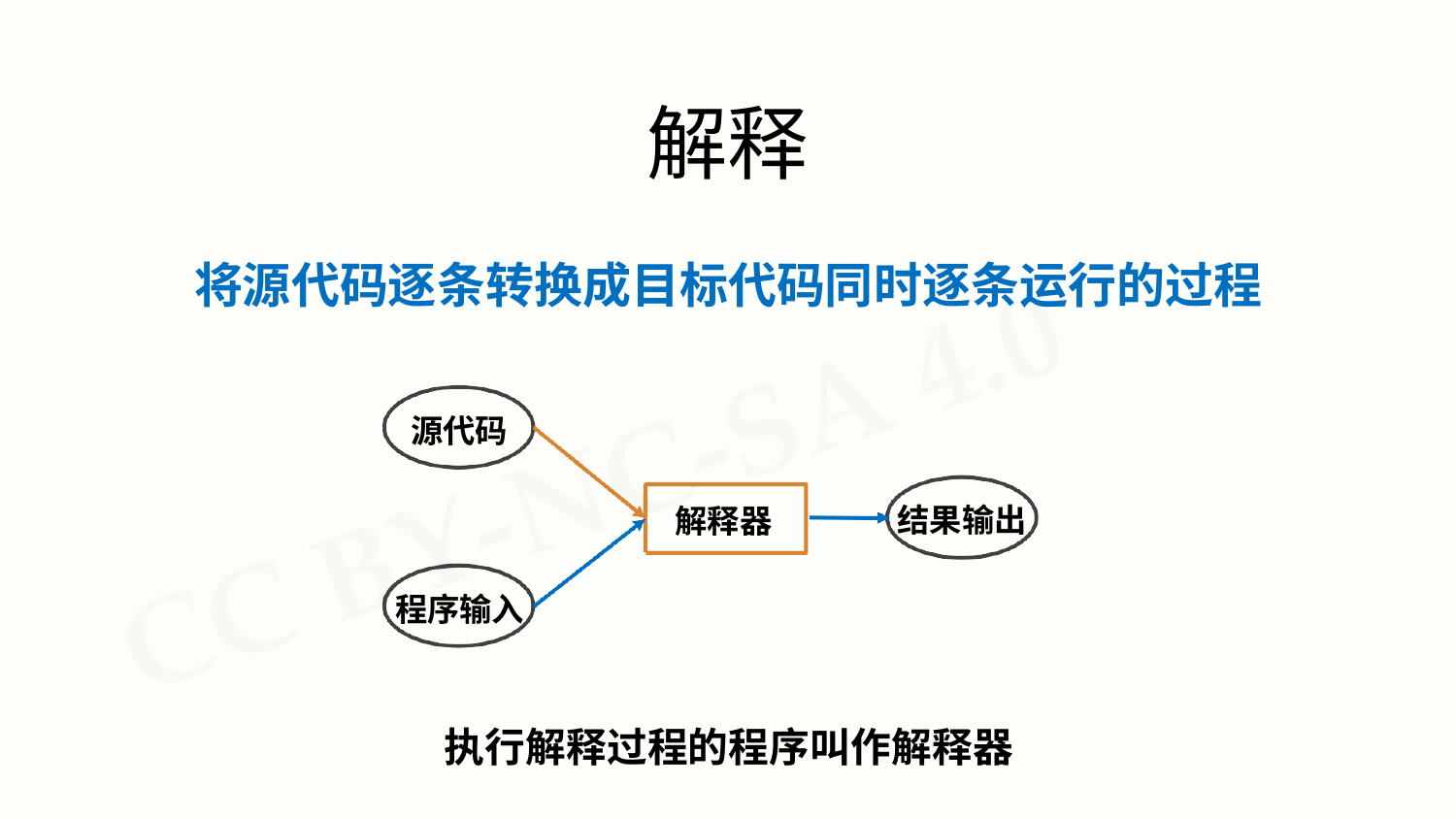

解释
# 将源代码逐条转换成目标代码同时逐条运行的过程

源代码
结果输出
解释器
程序输入

执行解释过程的程序叫作解释器